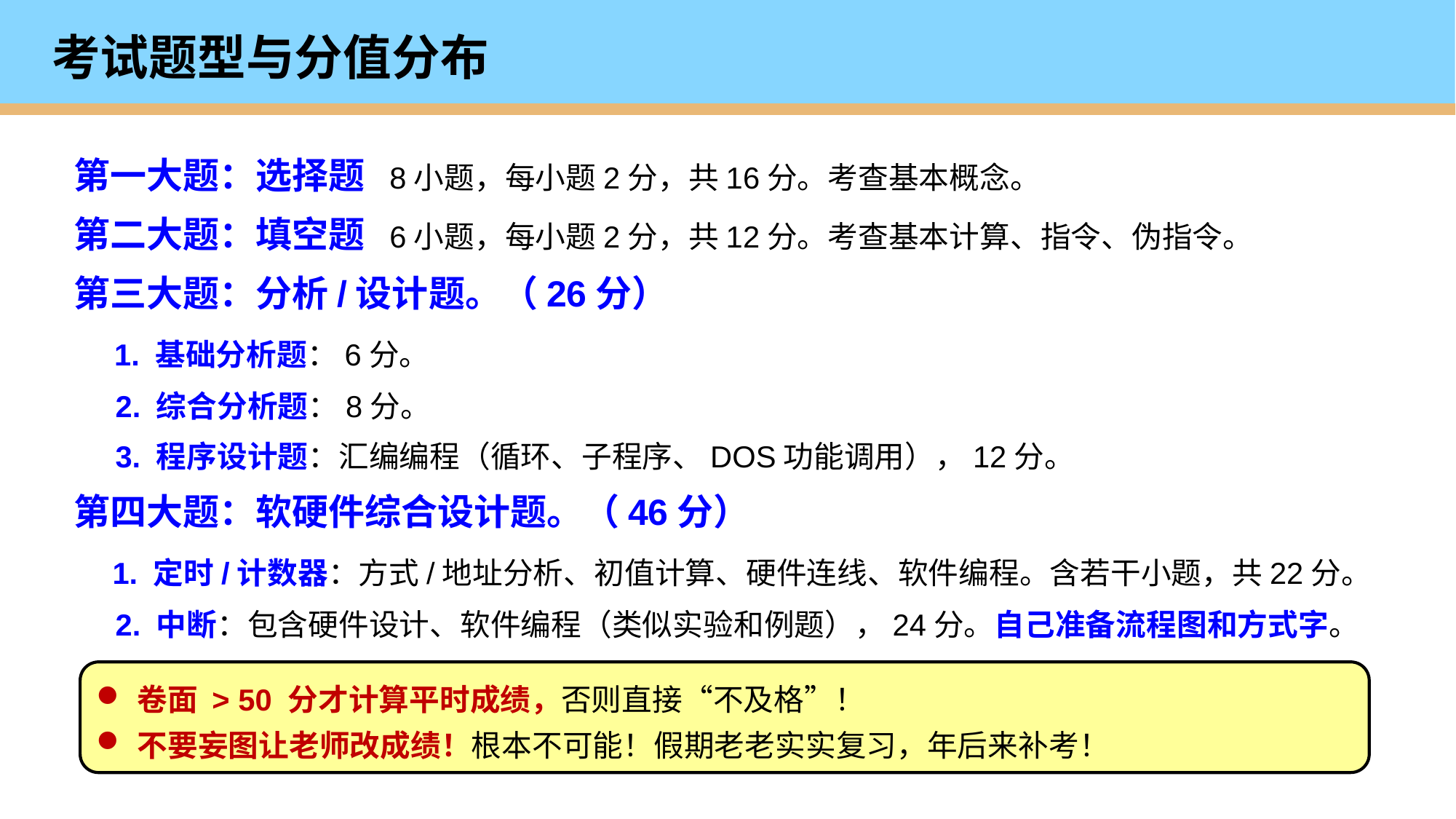

# 考试题型与分值分布
第一大题：选择题  8小题，每小题2分，共16分。考查基本概念。
第二大题：填空题  6小题，每小题2分，共12分。考查基本计算、指令、伪指令。
第三大题：分析/设计题。（26分）
    1. 基础分析题：6分。
     2. 综合分析题：8分。
     3. 程序设计题：汇编编程（循环、子程序、DOS功能调用），12分。
第四大题：软硬件综合设计题。（46分）
    1. 定时/计数器：方式/地址分析、初值计算、硬件连线、软件编程。含若干小题，共22分。
     2. 中断：包含硬件设计、软件编程（类似实验和例题），24分。自己准备流程图和方式字。
卷面 > 50 分才计算平时成绩，否则直接“不及格”！
不要妄图让老师改成绩！根本不可能！假期老老实实复习，年后来补考！
9